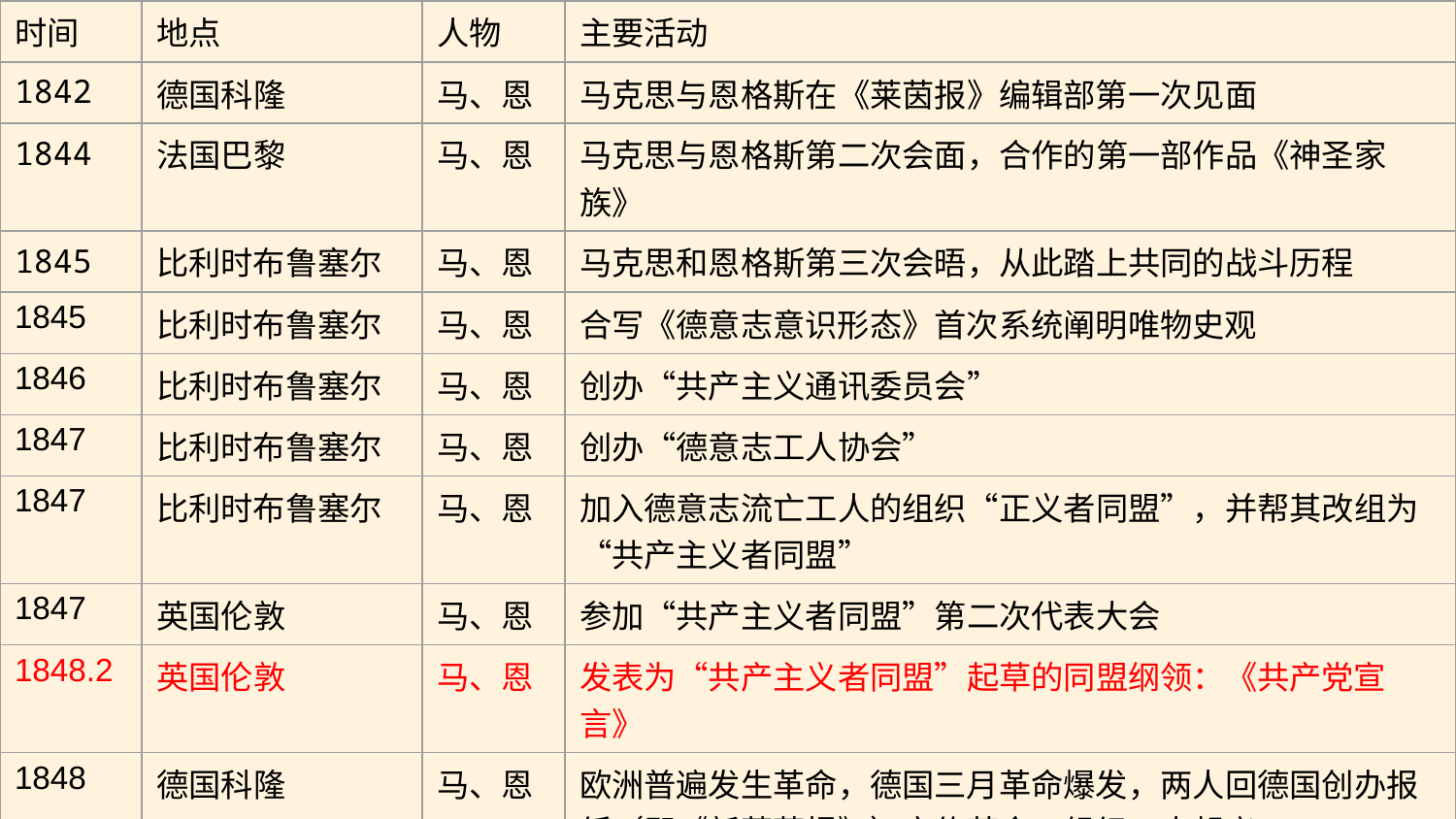

| 时间 | 地点 | 人物 | 主要活动 |
| --- | --- | --- | --- |
| 1842 | 德国科隆 | 马、恩 | 马克思与恩格斯在《莱茵报》编辑部第一次见面 |
| 1844 | 法国巴黎 | 马、恩 | 马克思与恩格斯第二次会面，合作的第一部作品《神圣家族》 |
| 1845 | 比利时布鲁塞尔 | 马、恩 | 马克思和恩格斯第三次会晤，从此踏上共同的战斗历程 |
| 1845 | 比利时布鲁塞尔 | 马、恩 | 合写《德意志意识形态》首次系统阐明唯物史观 |
| 1846 | 比利时布鲁塞尔 | 马、恩 | 创办“共产主义通讯委员会” |
| 1847 | 比利时布鲁塞尔 | 马、恩 | 创办“德意志工人协会” |
| 1847 | 比利时布鲁塞尔 | 马、恩 | 加入德意志流亡工人的组织“正义者同盟”，并帮其改组为“共产主义者同盟” |
| 1847 | 英国伦敦 | 马、恩 | 参加“共产主义者同盟”第二次代表大会 |
| 1848.2 | 英国伦敦 | 马、恩 | 发表为“共产主义者同盟”起草的同盟纲领：《共产党宣言》 |
| 1848 | 德国科隆 | 马、恩 | 欧洲普遍发生革命，德国三月革命爆发，两人回德国创办报纸（即《新莱茵报》）宣传革命，组织工人起义 |
| 1864 | 英国伦敦 | 马克思 | 国际工人协会成立（“第一国际”） |
| 1867 | 德国汉堡 | 马克思 | 《资本论》第一卷出版，阐述剩余价值学说 |

# 马克思、恩格斯的活动